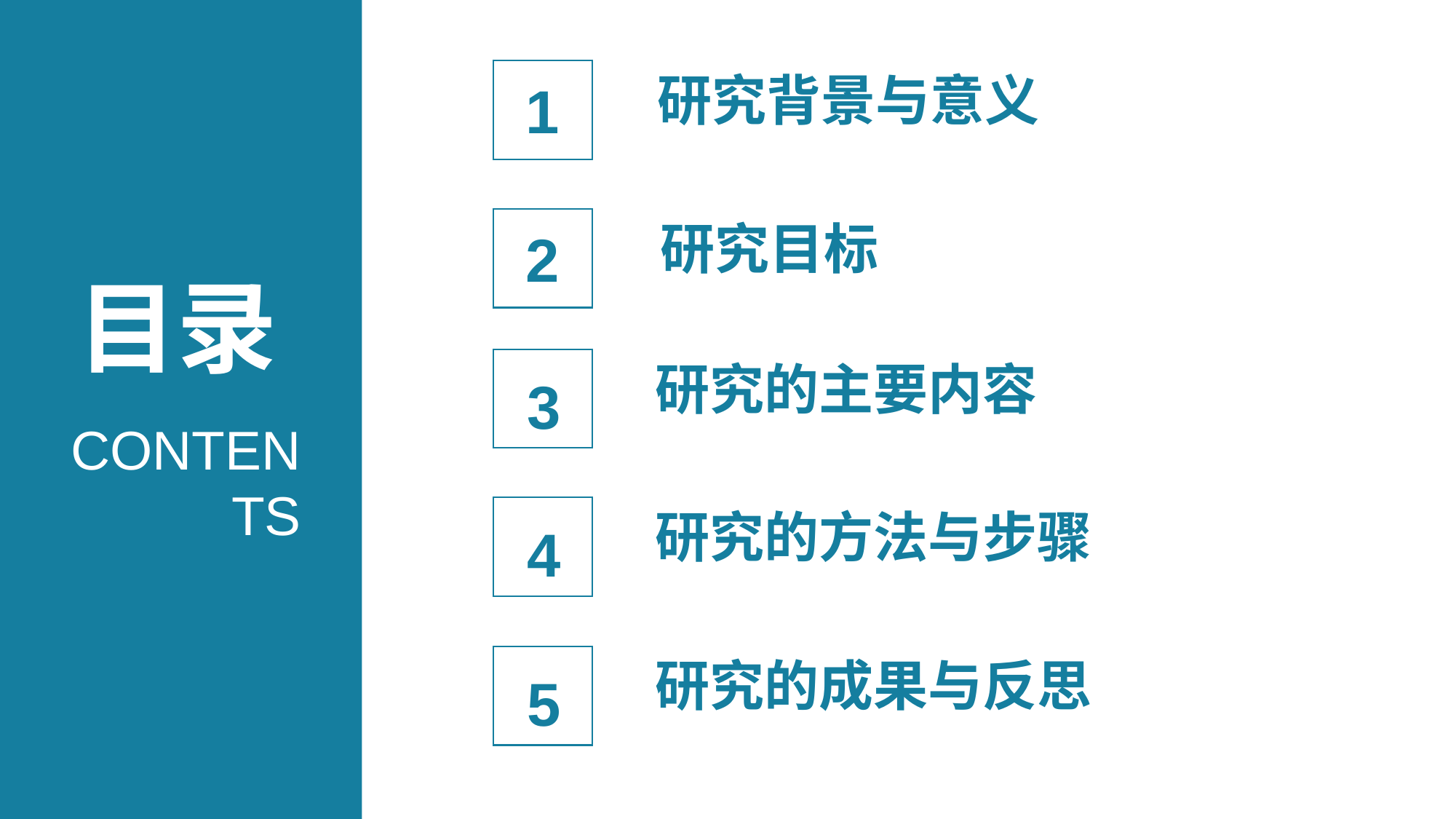

1
   研究背景与意义

2
   研究目标
目录

3
   研究的主要内容
CONTENTS

4
   研究的方法与步骤

5
   研究的成果与反思